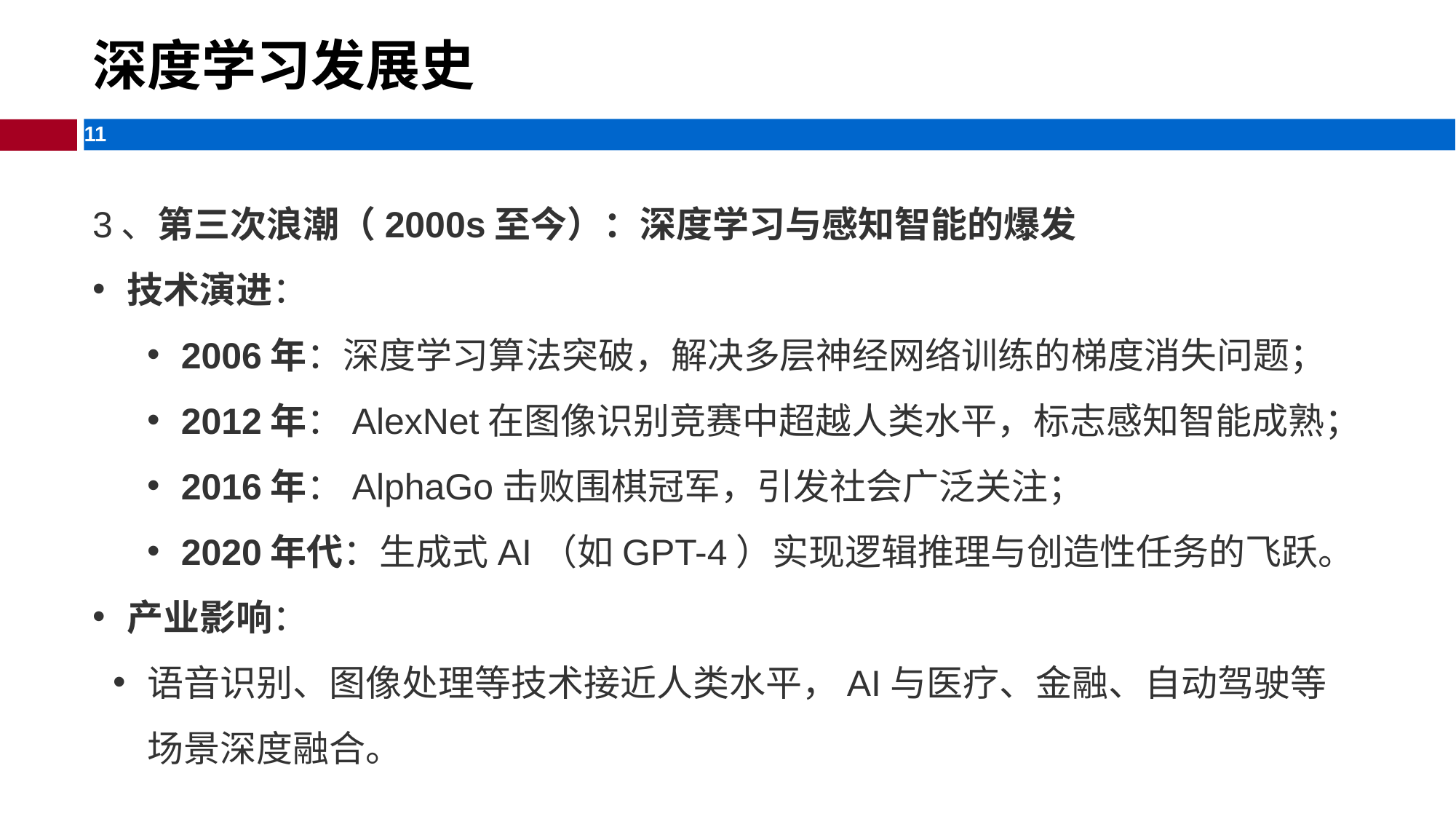

深度学习发展史
3、‌第三次浪潮（2000s至今）：深度学习与感知智能的爆发‌
‌技术演进‌：
‌2006年‌：深度学习算法突破，解决多层神经网络训练的梯度消失问题；
‌2012年‌：AlexNet在图像识别竞赛中超越人类水平，标志感知智能成熟；
‌2016年‌：AlphaGo击败围棋冠军，引发社会广泛关注；
‌2020年代‌：生成式AI（如GPT-4）实现逻辑推理与创造性任务的飞跃。
‌产业影响‌：
语音识别、图像处理等技术接近人类水平，AI与医疗、金融、自动驾驶等场景深度融合。